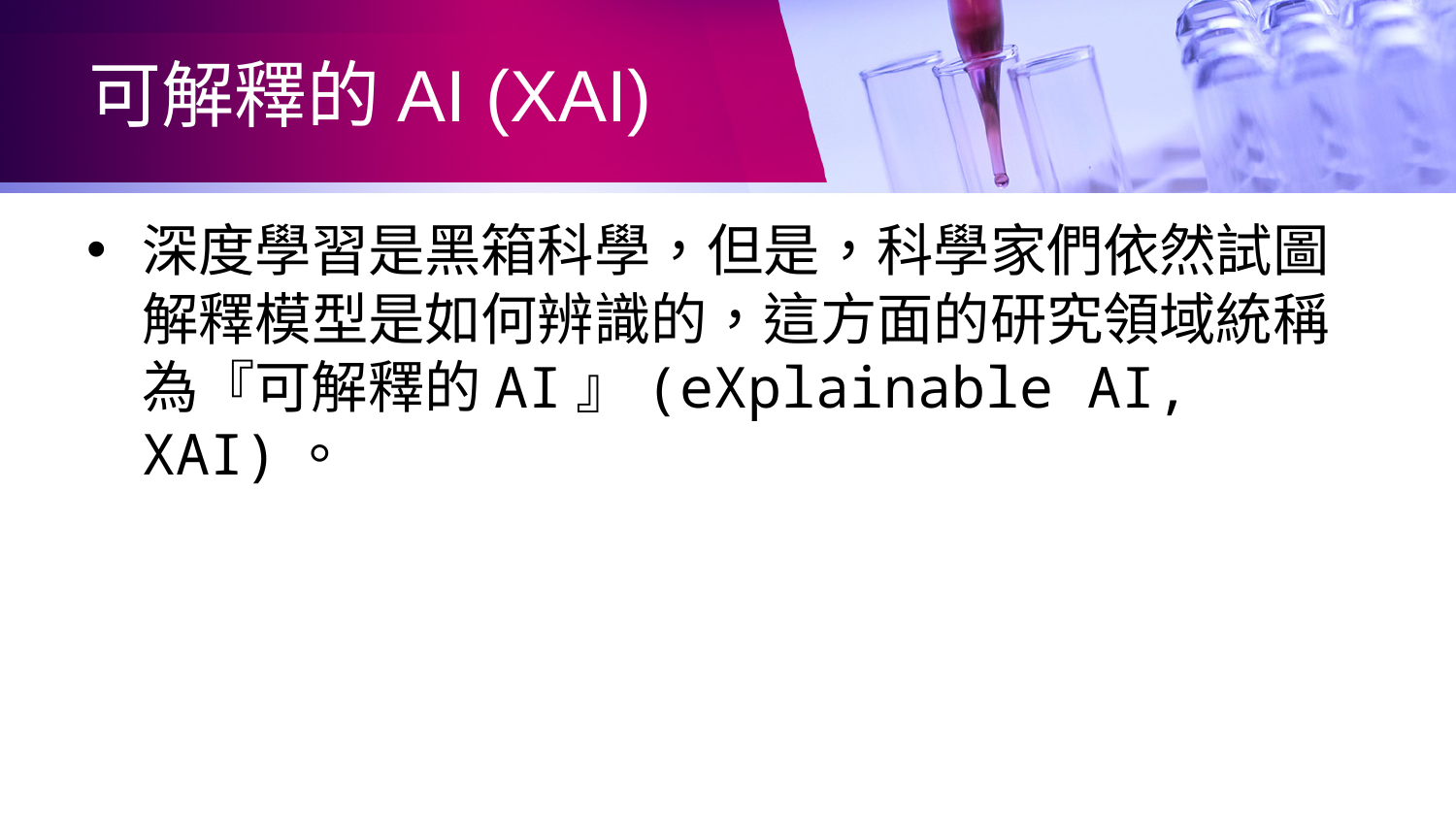

# 可解釋的AI (XAI)
深度學習是黑箱科學，但是，科學家們依然試圖解釋模型是如何辨識的，這方面的研究領域統稱為『可解釋的AI』(eXplainable AI, XAI)。